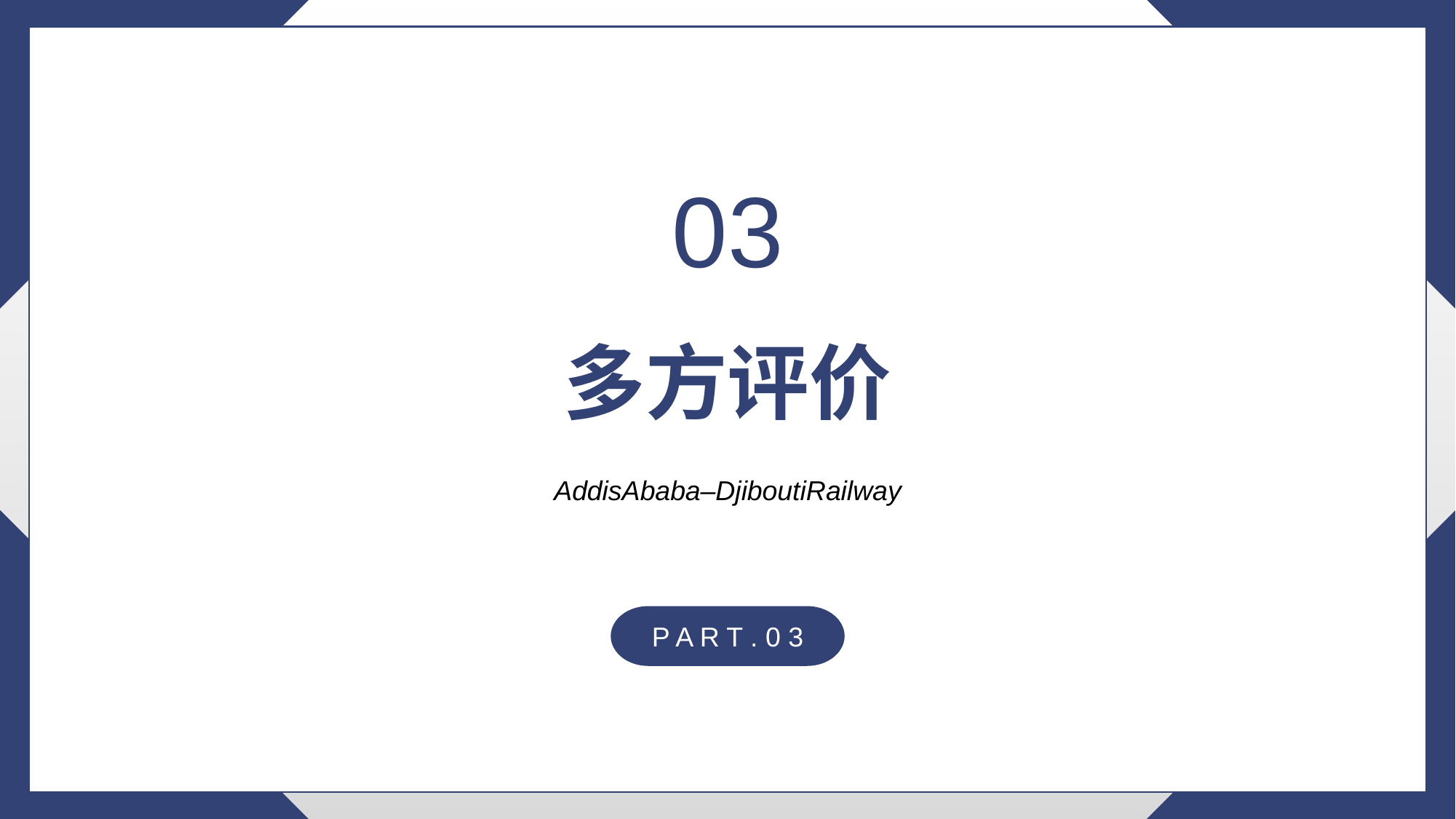

03
多方评价
AddisAbaba–DjiboutiRailway

P A R T . 0 3